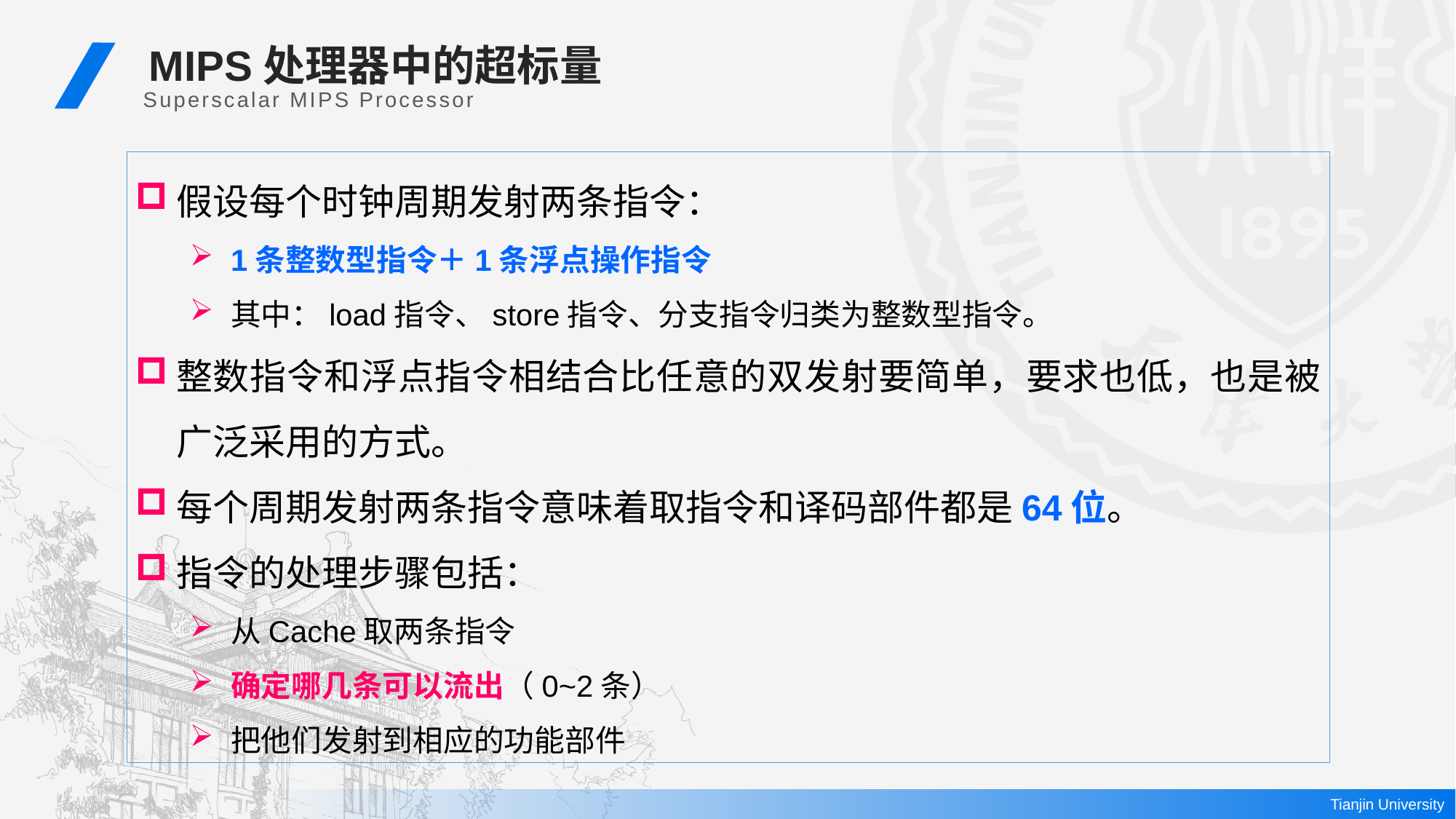

MIPS处理器中的超标量
Superscalar MIPS Processor
假设每个时钟周期发射两条指令：
1条整数型指令＋1条浮点操作指令
其中：load指令、store指令、分支指令归类为整数型指令。
整数指令和浮点指令相结合比任意的双发射要简单，要求也低，也是被广泛采用的方式。
每个周期发射两条指令意味着取指令和译码部件都是64位。
指令的处理步骤包括：
从Cache取两条指令
确定哪几条可以流出（0~2条）
把他们发射到相应的功能部件